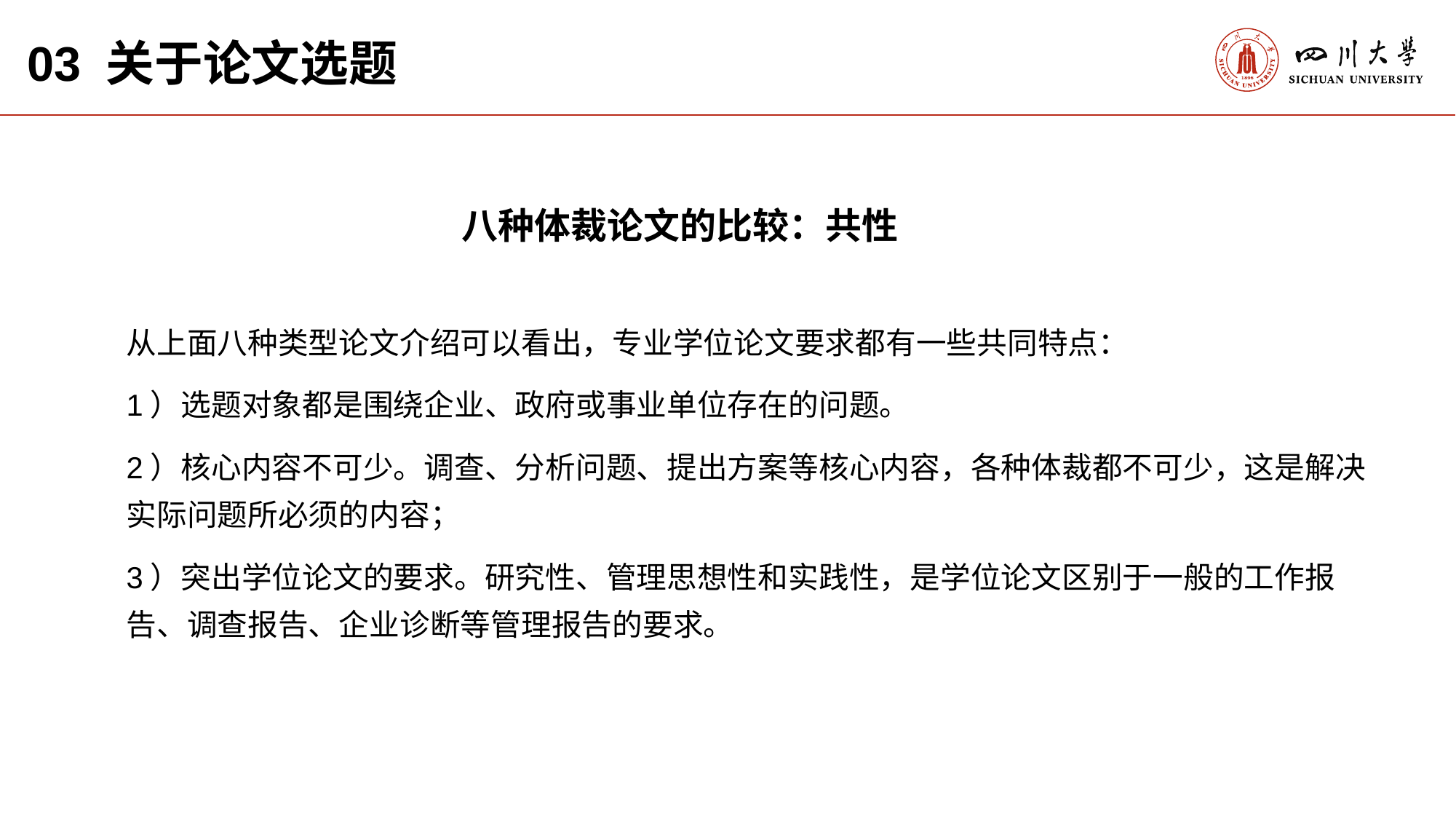

03 关于论文选题
八种体裁论文的比较：共性
从上面八种类型论文介绍可以看出，专业学位论文要求都有一些共同特点：
1）选题对象都是围绕企业、政府或事业单位存在的问题。
2）核心内容不可少。调查、分析问题、提出方案等核心内容，各种体裁都不可少，这是解决实际问题所必须的内容；
3）突出学位论文的要求。研究性、管理思想性和实践性，是学位论文区别于一般的工作报告、调查报告、企业诊断等管理报告的要求。